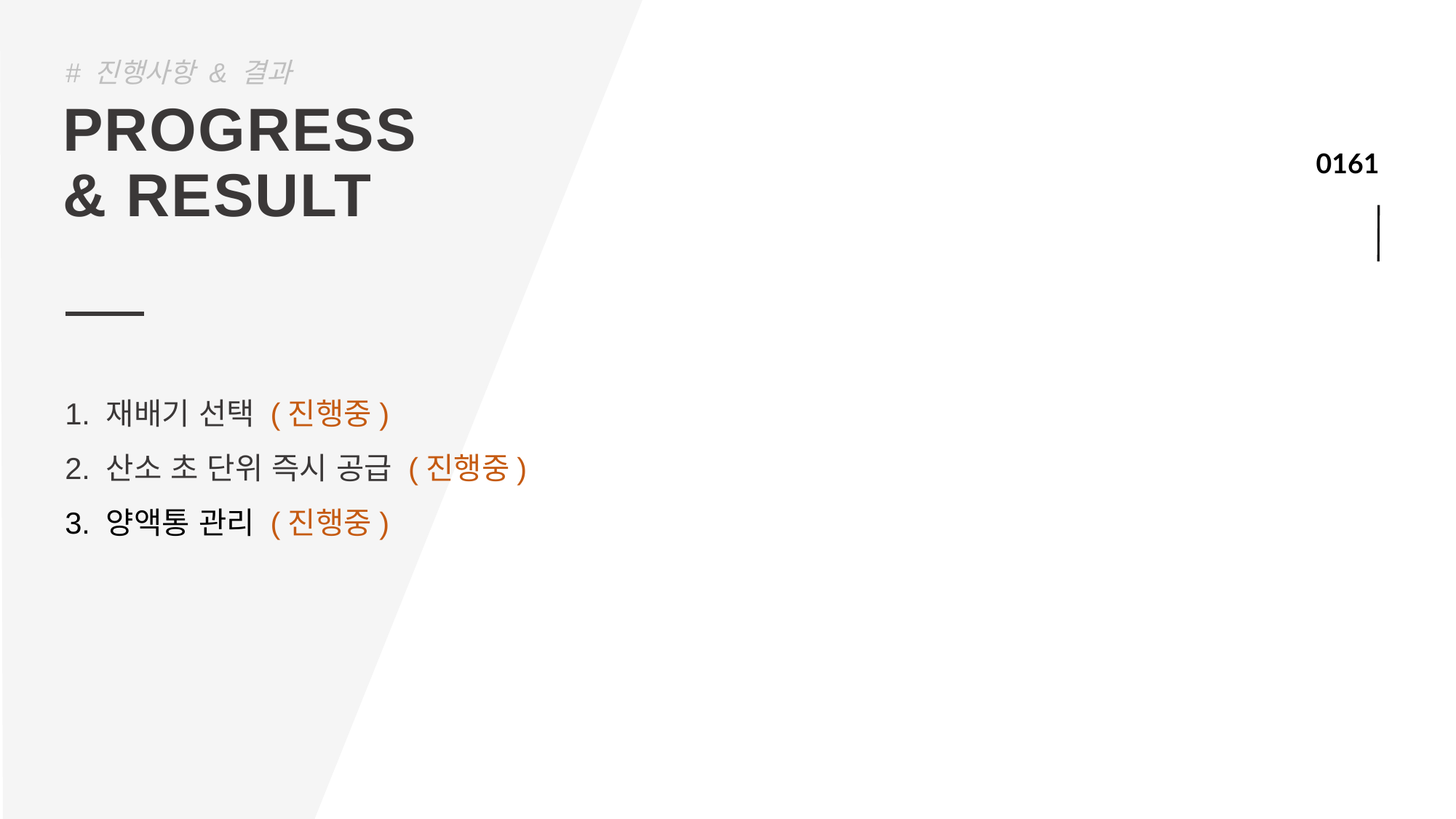

# 진행사항 & 결과
PROGRESS
& RESULT
재배기 선택 (진행중)
산소 초 단위 즉시 공급 (진행중)
양액통 관리 (진행중)